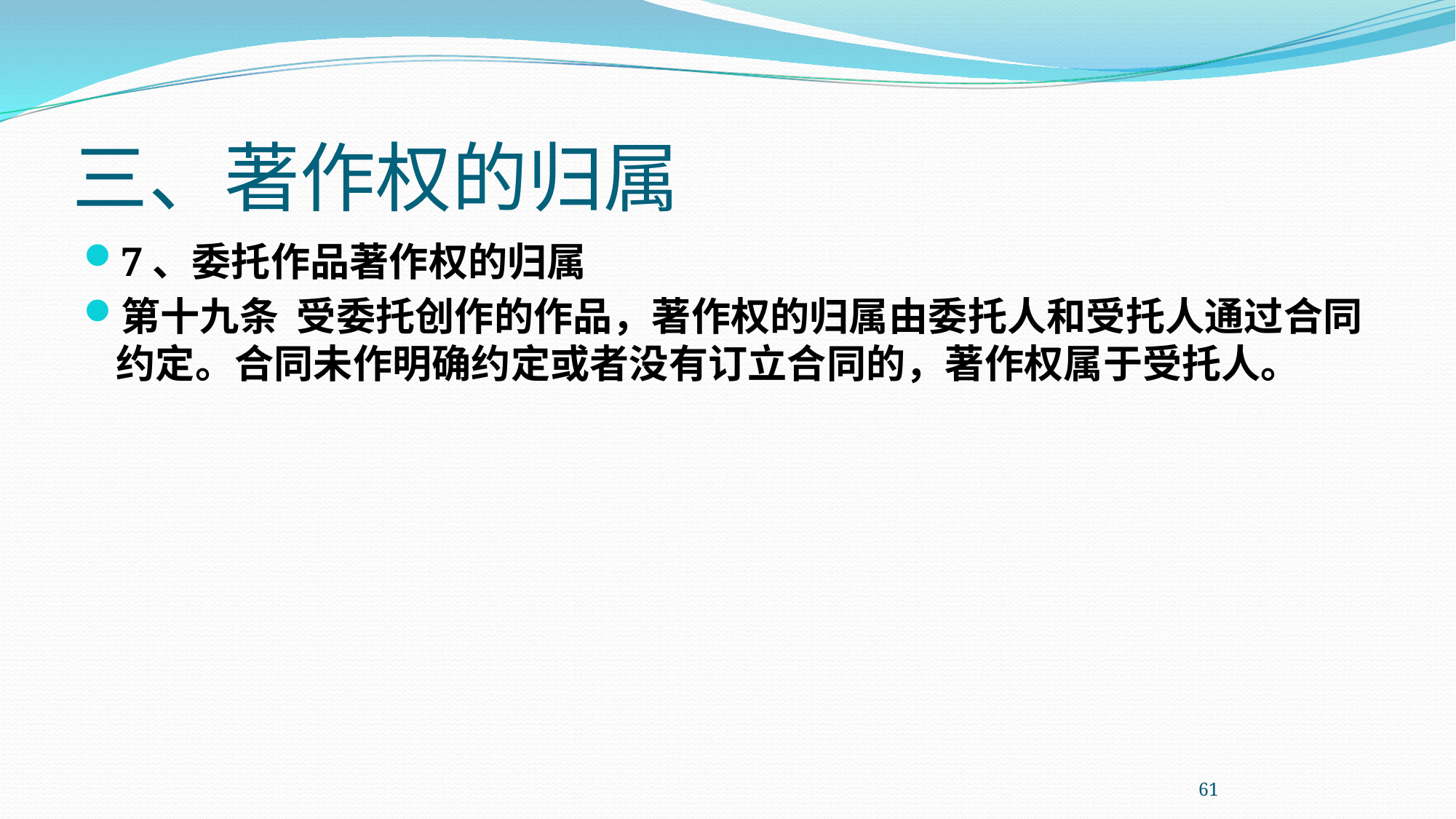

三、著作权的归属
7、委托作品著作权的归属
第十九条  受委托创作的作品，著作权的归属由委托人和受托人通过合同约定。合同未作明确约定或者没有订立合同的，著作权属于受托人。
61